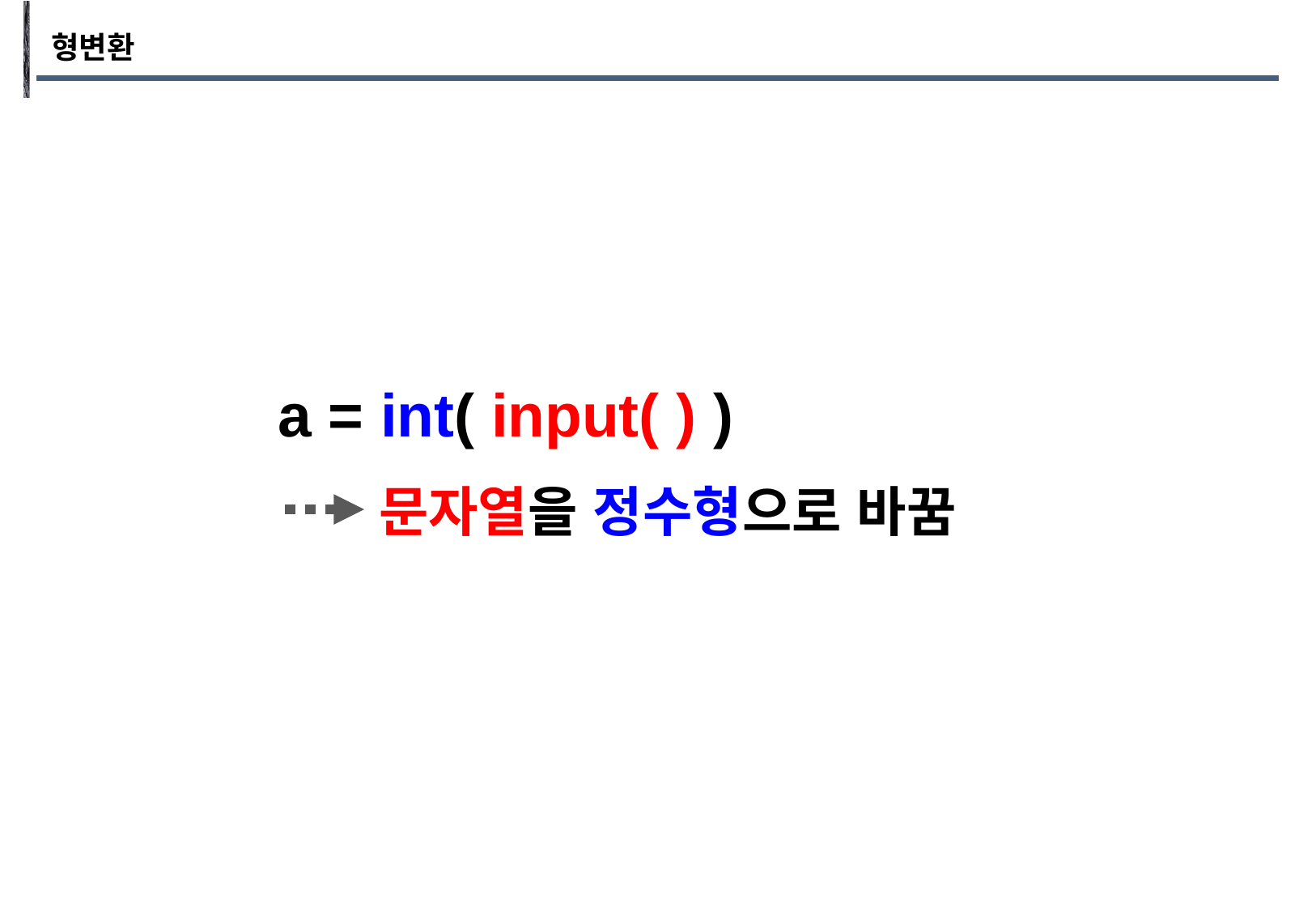

형변환

a = int( input( ) )
문자열을 정수형으로 바꿈